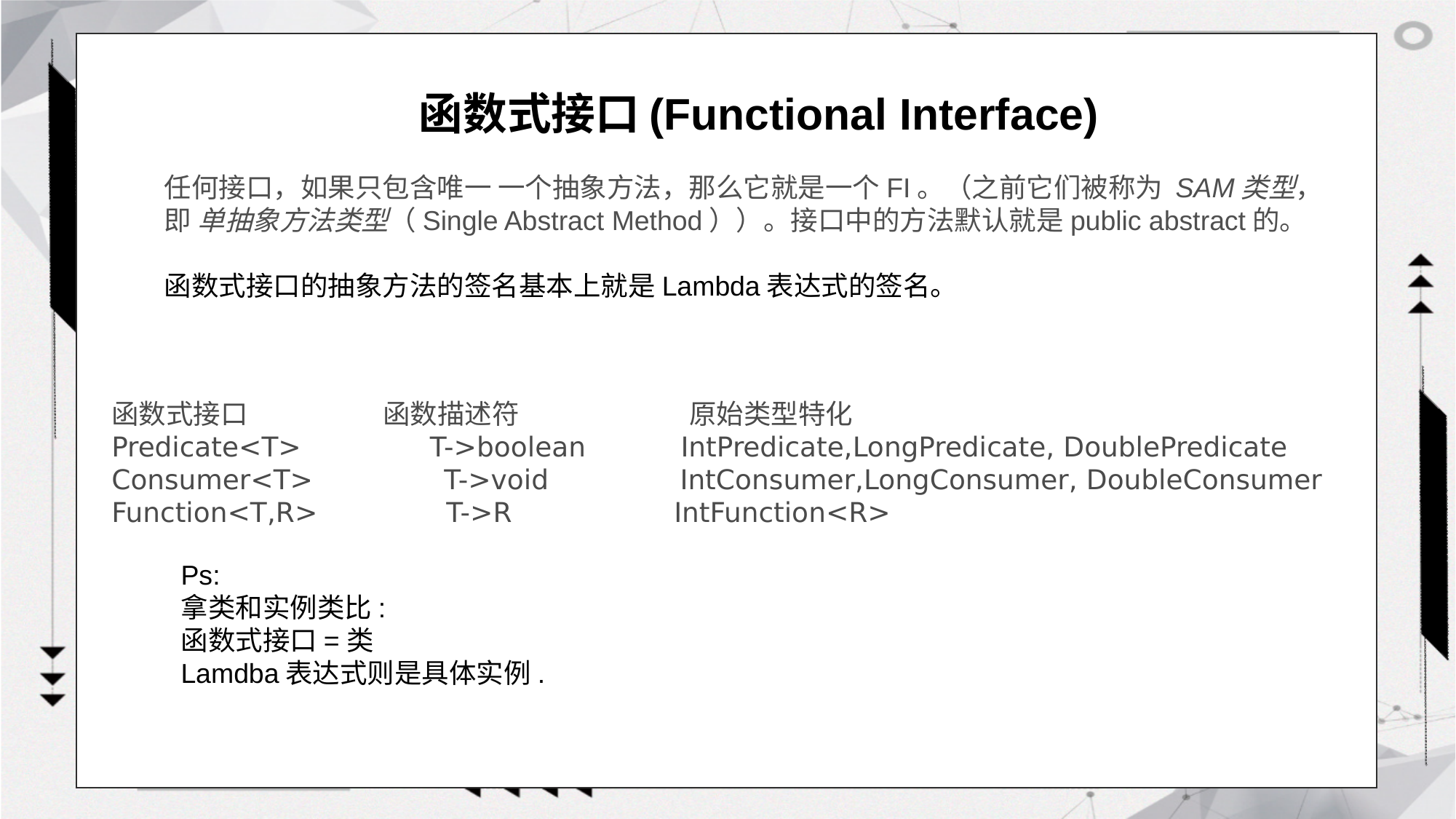

# 函数式接口(Functional Interface)
任何接口，如果只包含唯一 一个抽象方法，那么它就是一个FI。（之前它们被称为 SAM类型，即 单抽象方法类型（Single Abstract Method））。接口中的方法默认就是public abstract的。

函数式接口的抽象方法的签名基本上就是Lambda表达式的签名。
函数式接口            　　 函数描述符　　　　　　 原始类型特化
Predicate<T>　　　　 T->boolean　　　IntPredicate,LongPredicate, DoublePredicate
Consumer<T> 　　　　T->void 　　　　IntConsumer,LongConsumer, DoubleConsumer
Function<T,R>　　　　 T->R　　　　　  IntFunction<R>
Ps:
拿类和实例类比:
函数式接口=类
Lamdba表达式则是具体实例.